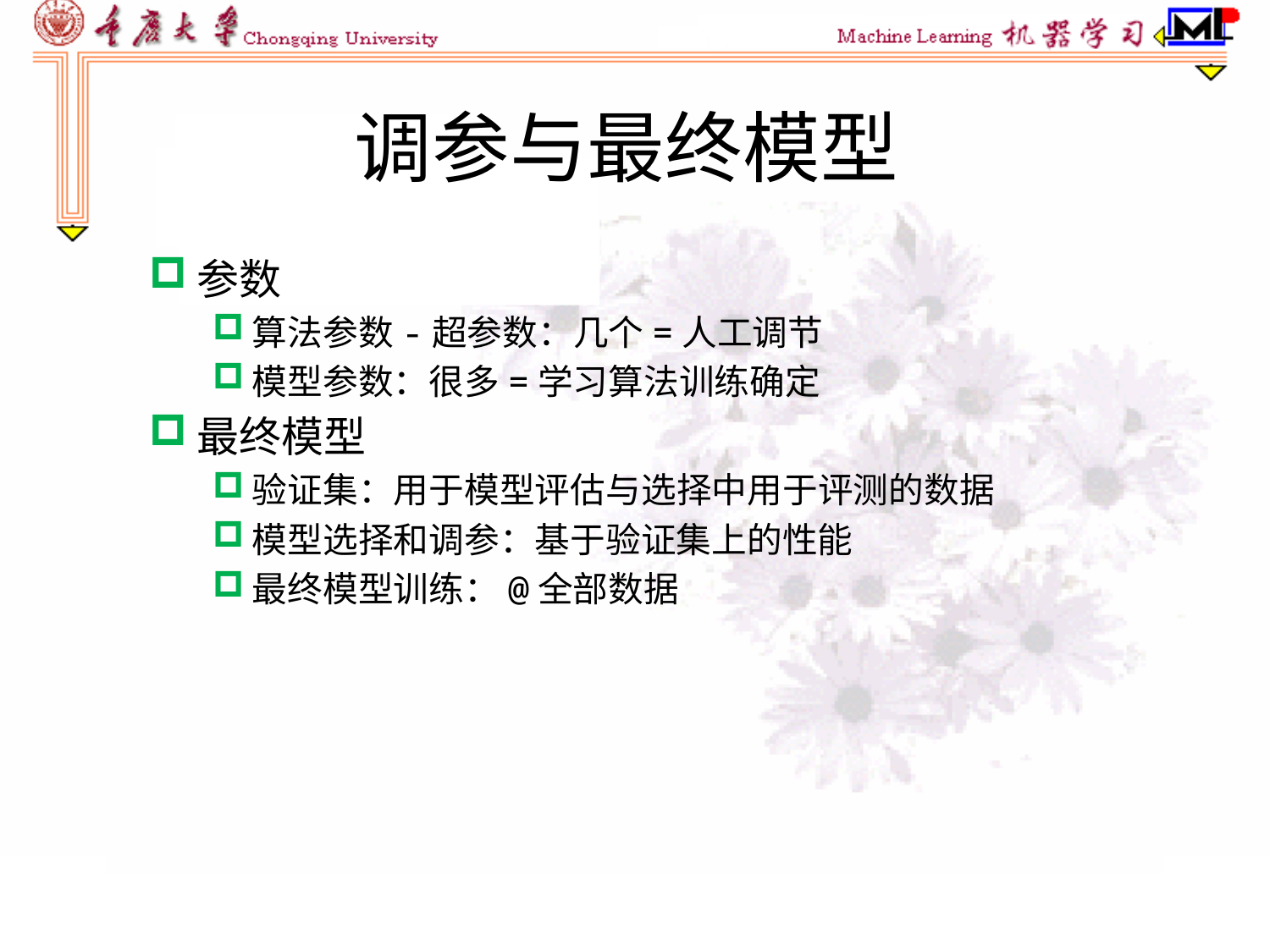

# 调参与最终模型
参数
算法参数-超参数：几个=人工调节
模型参数：很多=学习算法训练确定
最终模型
验证集：用于模型评估与选择中用于评测的数据
模型选择和调参：基于验证集上的性能
最终模型训练：@全部数据